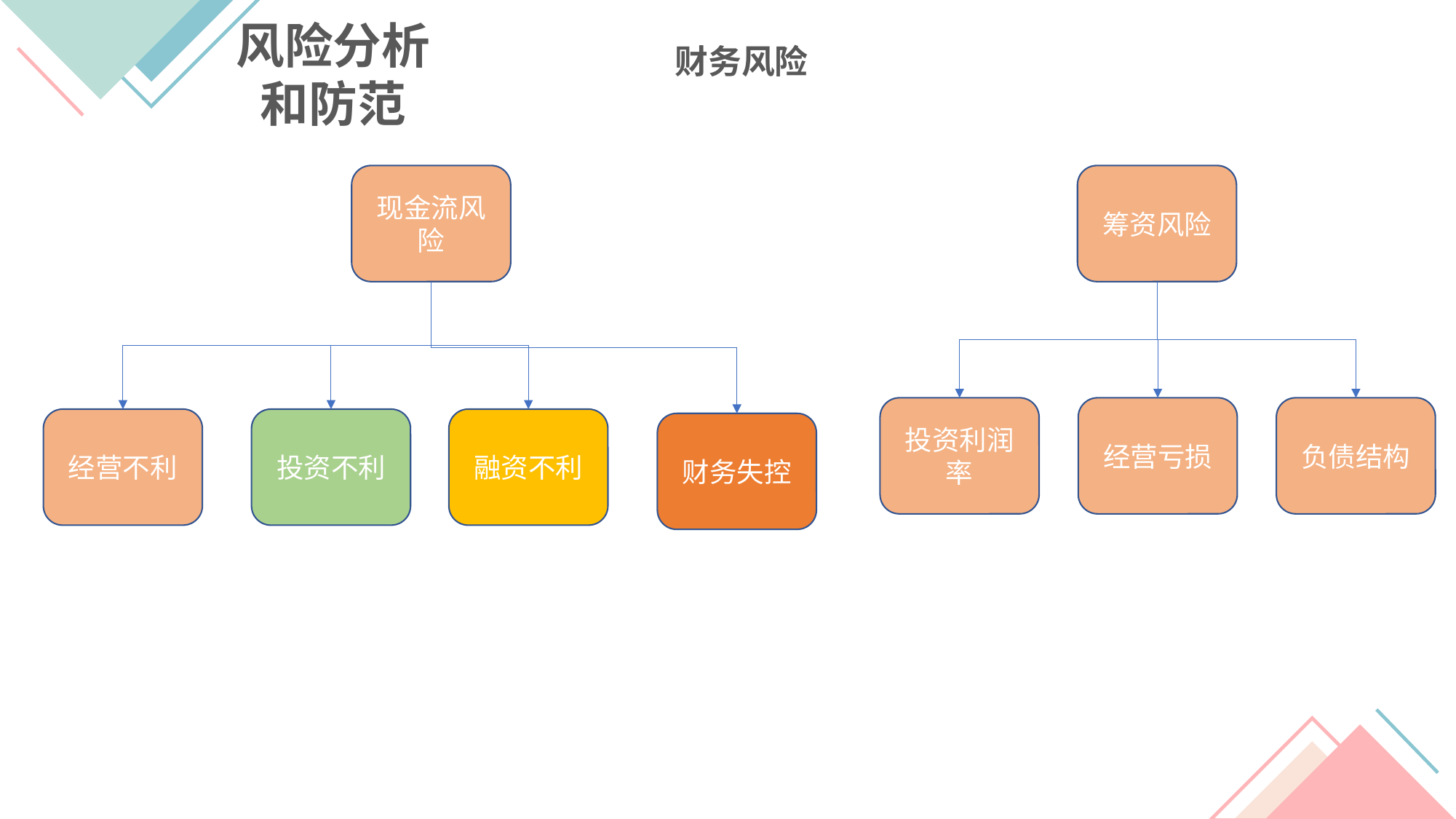

风险分析和防范
财务风险
筹资风险
现金流风险
投资利润率
经营亏损
负债结构
经营不利
融资不利
投资不利
财务失控